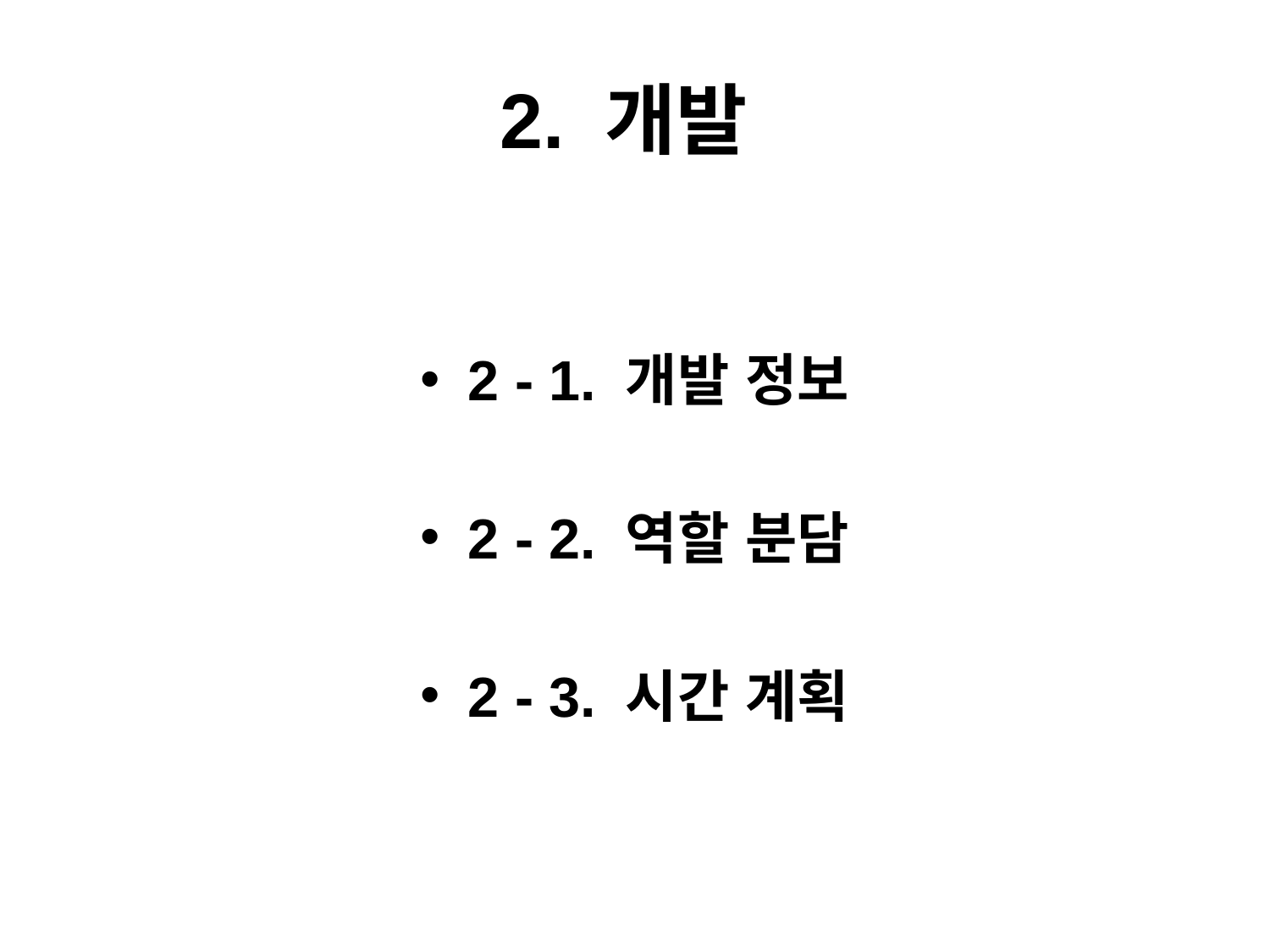

# 2. 개발
2 - 1. 개발 정보

2 - 2. 역할 분담

2 - 3. 시간 계획